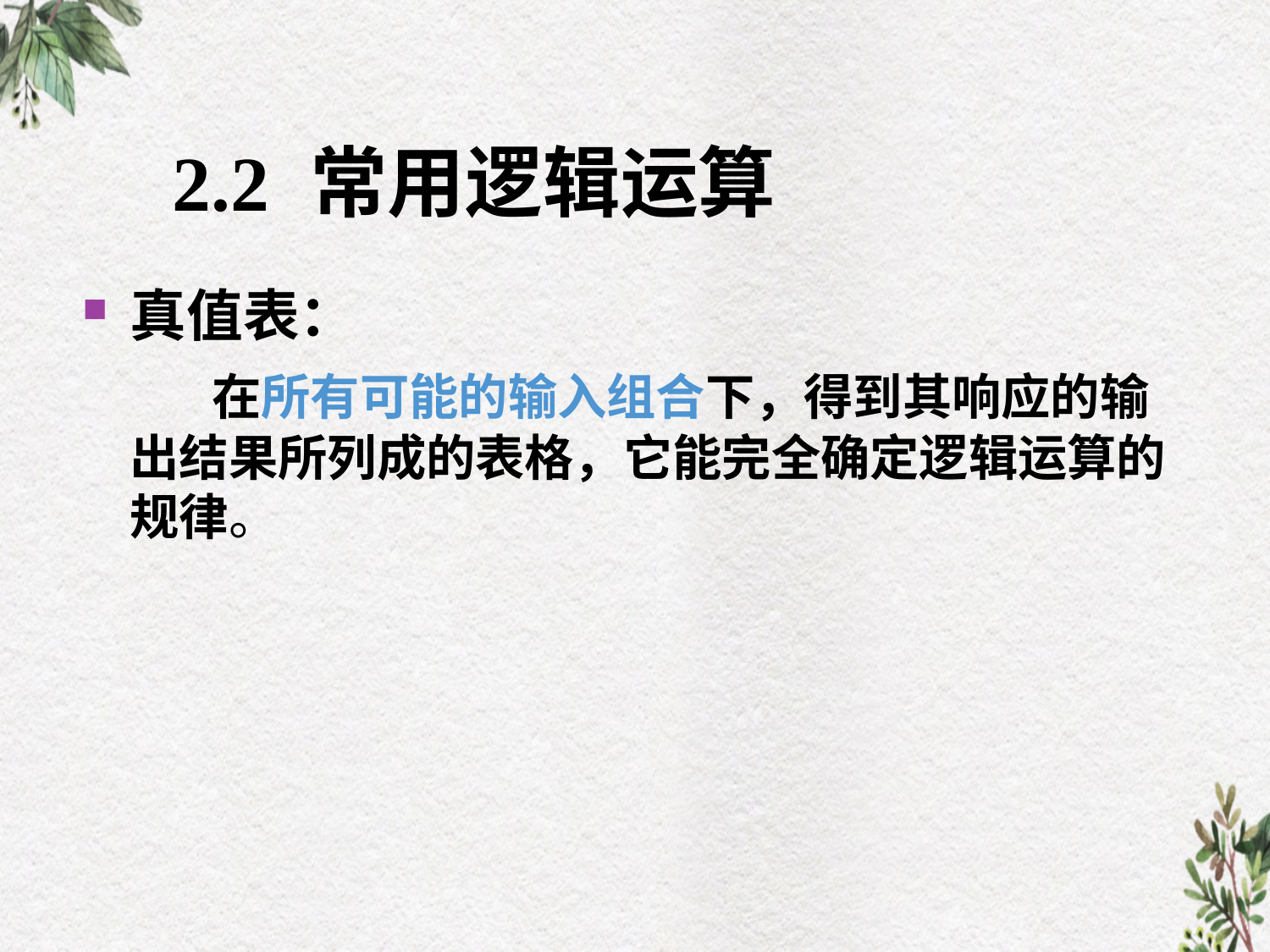

# 2.2 常用逻辑运算
真值表：
         在所有可能的输入组合下，得到其响应的输出结果所列成的表格，它能完全确定逻辑运算的规律。